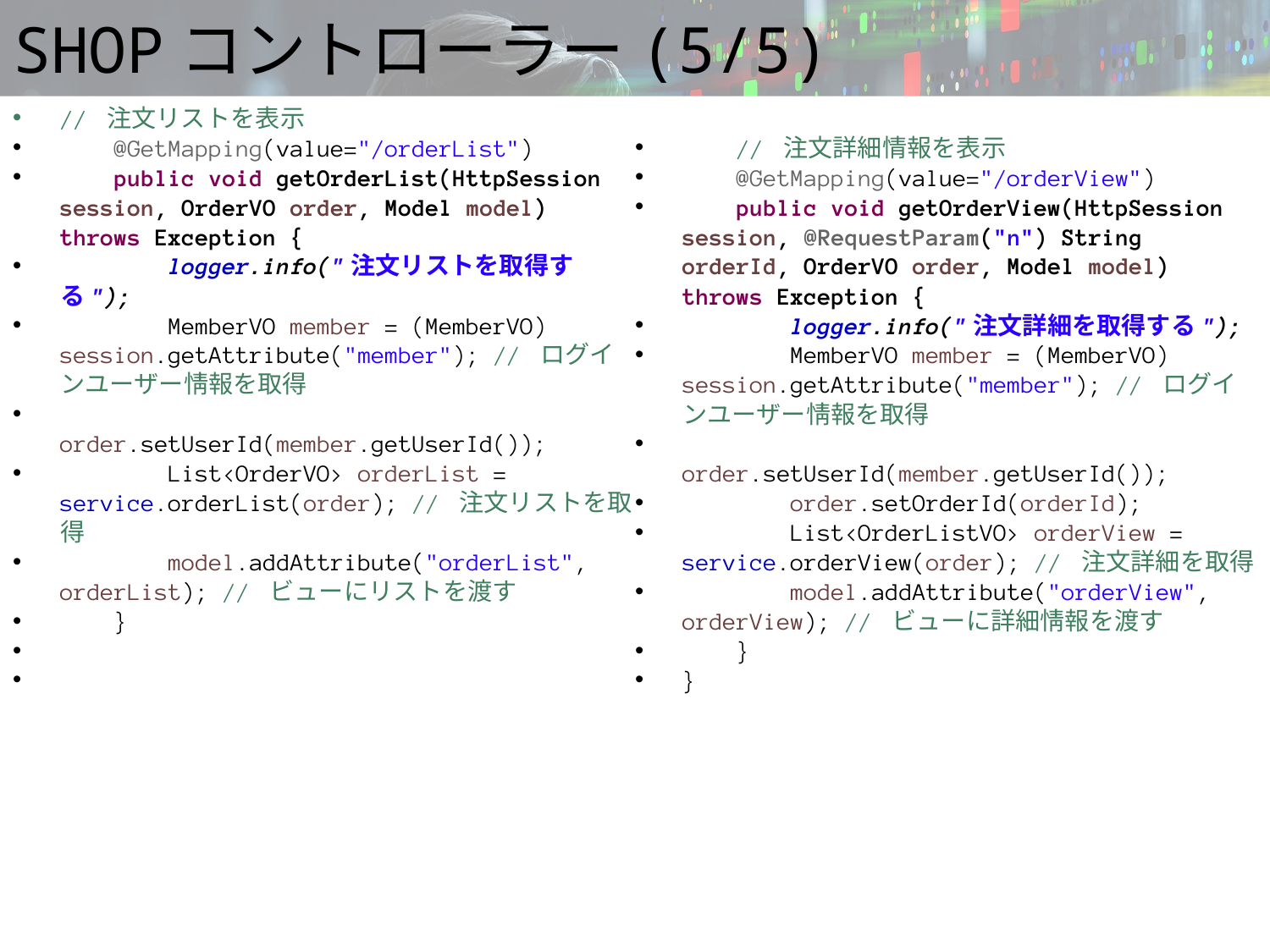

# SHOPコントローラー(5/5)
// 注文リストを表示
    @GetMapping(value="/orderList")
    public void getOrderList(HttpSession session, OrderVO order, Model model) throws Exception {
        logger.info("注文リストを取得する");
        MemberVO member = (MemberVO) session.getAttribute("member"); // ログインユーザー情報を取得
        order.setUserId(member.getUserId());
        List<OrderVO> orderList = service.orderList(order); // 注文リストを取得
        model.addAttribute("orderList", orderList); // ビューにリストを渡す
    }

    // 注文詳細情報を表示
    @GetMapping(value="/orderView")
    public void getOrderView(HttpSession session, @RequestParam("n") String orderId, OrderVO order, Model model) throws Exception {
        logger.info("注文詳細を取得する");
        MemberVO member = (MemberVO) session.getAttribute("member"); // ログインユーザー情報を取得
        order.setUserId(member.getUserId());
        order.setOrderId(orderId);
        List<OrderListVO> orderView = service.orderView(order); // 注文詳細を取得
        model.addAttribute("orderView", orderView); // ビューに詳細情報を渡す
    }
}